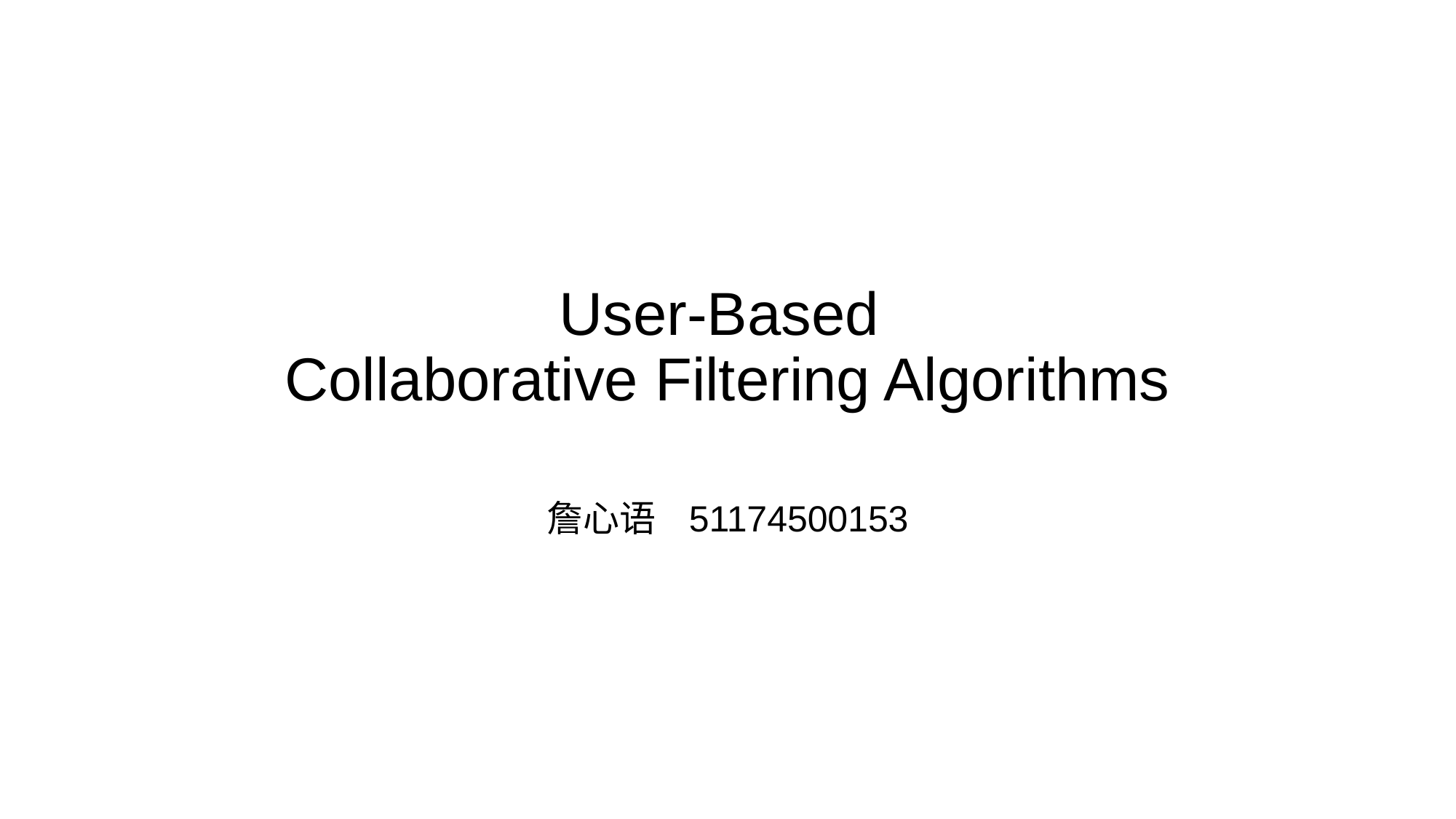

# User-Based Collaborative Filtering Algorithms
詹心语   51174500153